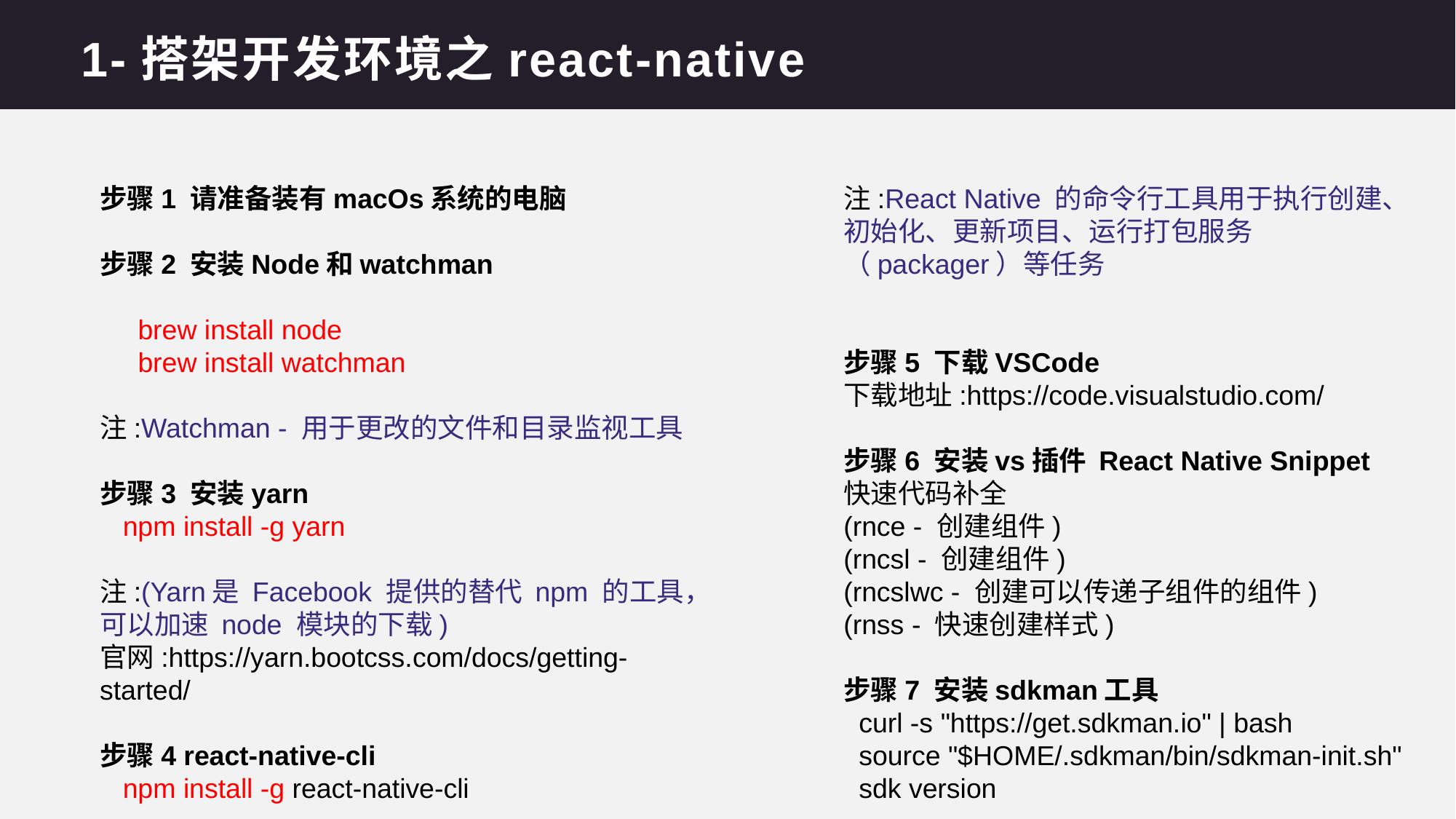

1-搭架开发环境之react-native
步骤1 请准备装有macOs系统的电脑

步骤2 安装Node和watchman

     brew install node
     brew install watchman

注:Watchman - 用于更改的文件和目录监视工具

步骤3 安装yarn
   npm install -g yarn

注:(Yarn是 Facebook 提供的替代 npm 的工具，可以加速 node 模块的下载)
官网:https://yarn.bootcss.com/docs/getting-started/

步骤4 react-native-cli
   npm install -g react-native-cli

。

注:React Native 的命令行工具用于执行创建、初始化、更新项目、运行打包服务（packager）等任务

步骤5 下载VSCode
下载地址:https://code.visualstudio.com/

步骤6 安装vs插件 React Native Snippet
快速代码补全
(rnce - 创建组件)
(rncsl - 创建组件)
(rncslwc - 创建可以传递子组件的组件)
(rnss - 快速创建样式)

步骤7 安装sdkman工具
  curl -s "https://get.sdkman.io" | bash
  source "$HOME/.sdkman/bin/sdkman-init.sh"
  sdk version